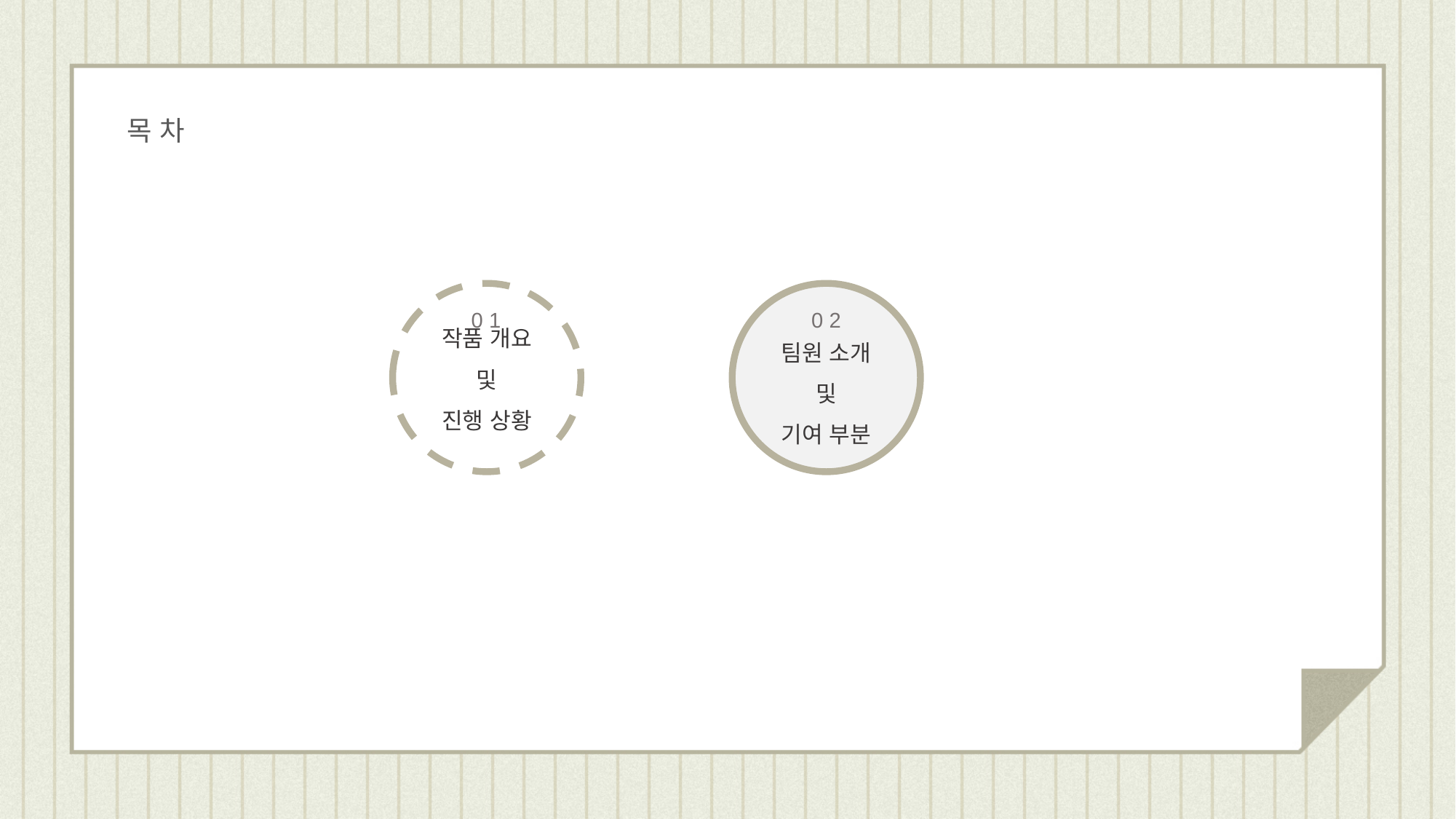

목 차

작품 개요
및
진행 상황

0 1
0 2
팀원 소개
및
기여 부분